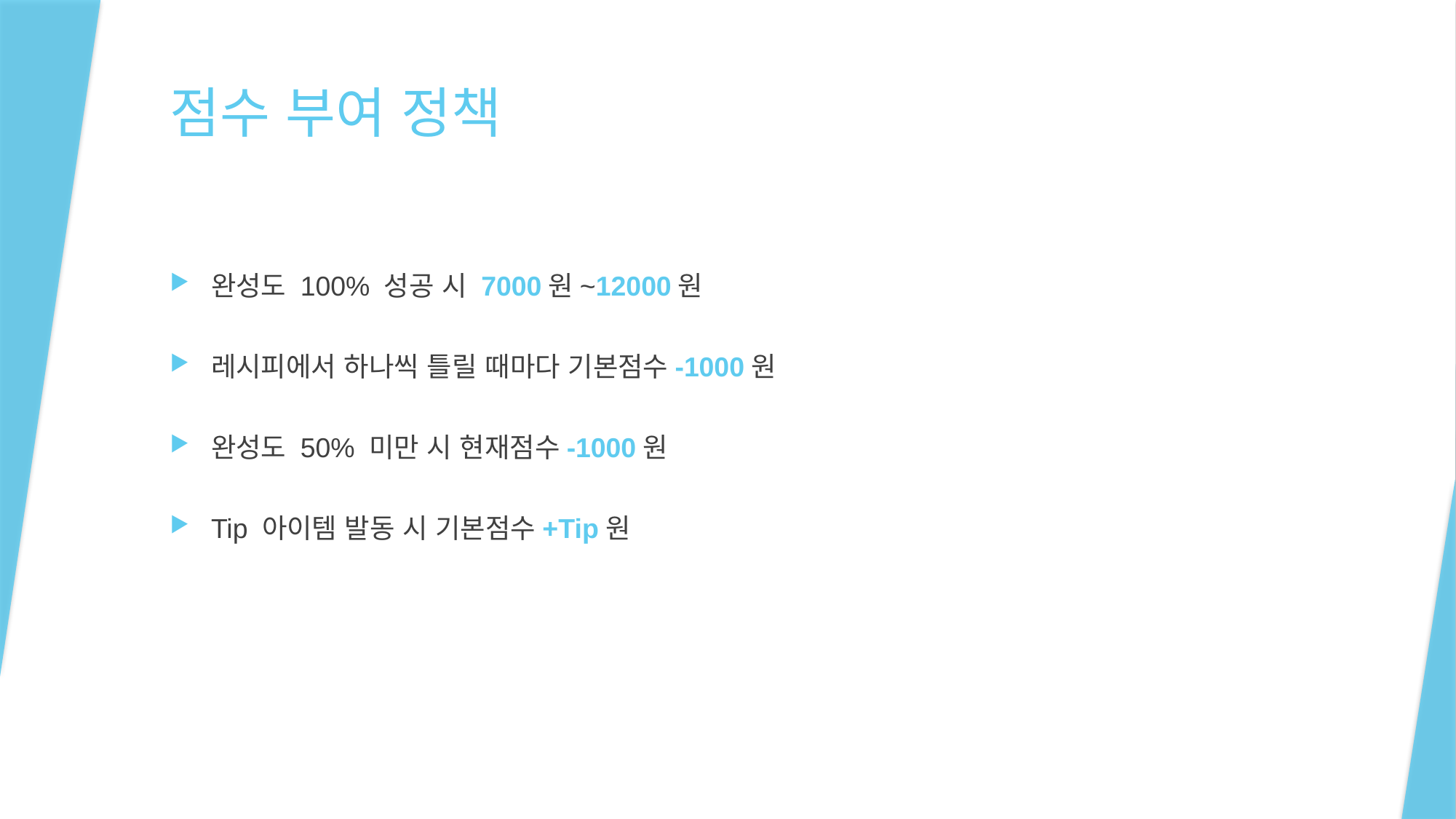

# 점수 부여 정책
완성도 100% 성공 시 7000원~12000원
레시피에서 하나씩 틀릴 때마다 기본점수-1000원
완성도 50% 미만 시 현재점수-1000원
Tip 아이템 발동 시 기본점수+Tip원